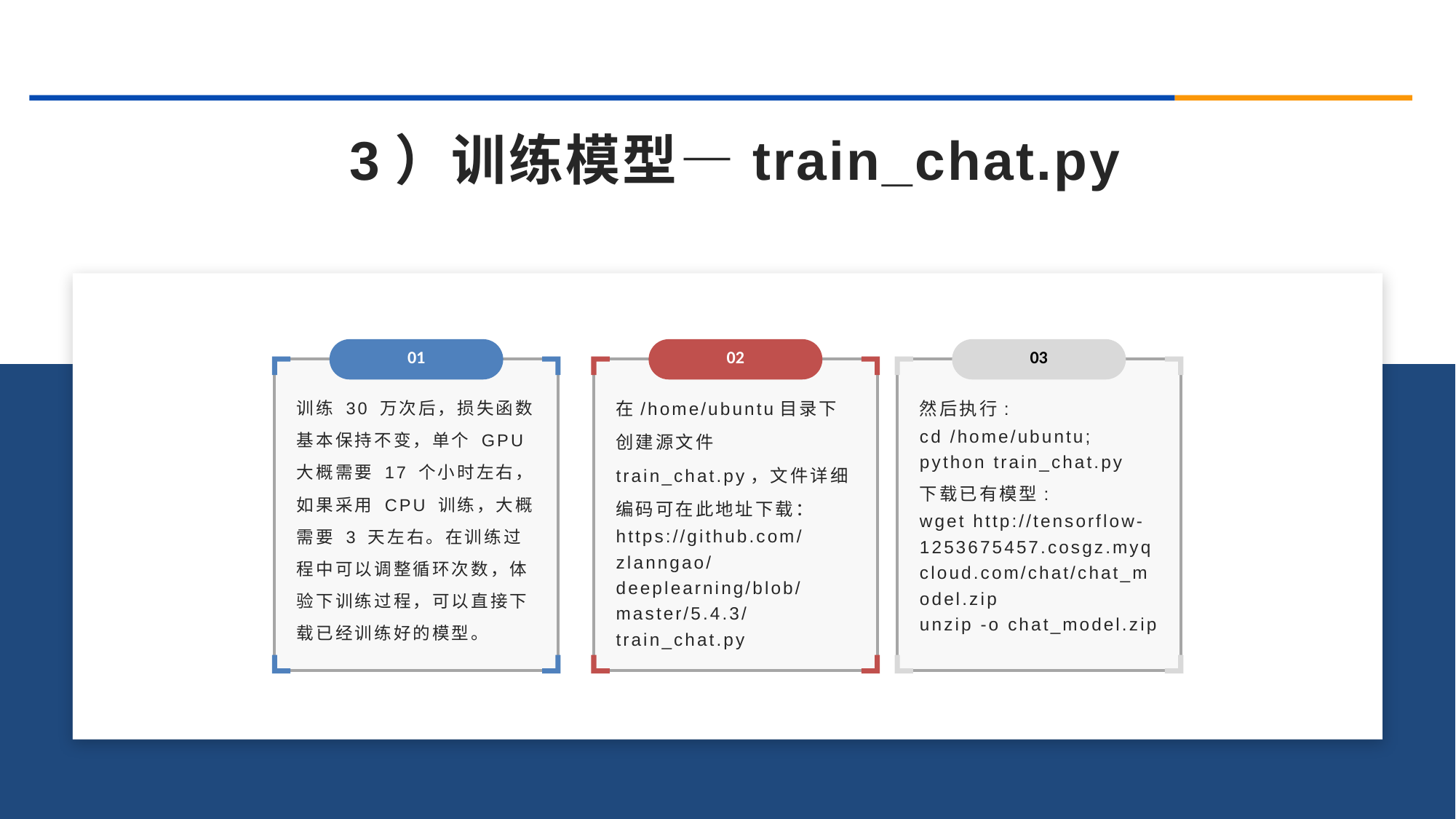

3）训练模型—train_chat.py
2
01
02
03

训练 30 万次后，损失函数基本保持不变，单个 GPU 大概需要 17 个小时左右，如果采用 CPU 训练，大概需要 3 天左右。在训练过程中可以调整循环次数，体验下训练过程，可以直接下载已经训练好的模型。
在/home/ubuntu目录下创建源文件train_chat.py，文件详细编码可在此地址下载：https://github.com/zlanngao/deeplearning/blob/master/5.4.3/train_chat.py
然后执行:
cd /home/ubuntu;
python train_chat.py
下载已有模型:
wget http://tensorflow-1253675457.cosgz.myqcloud.com/chat/chat_model.zip
unzip -o chat_model.zip